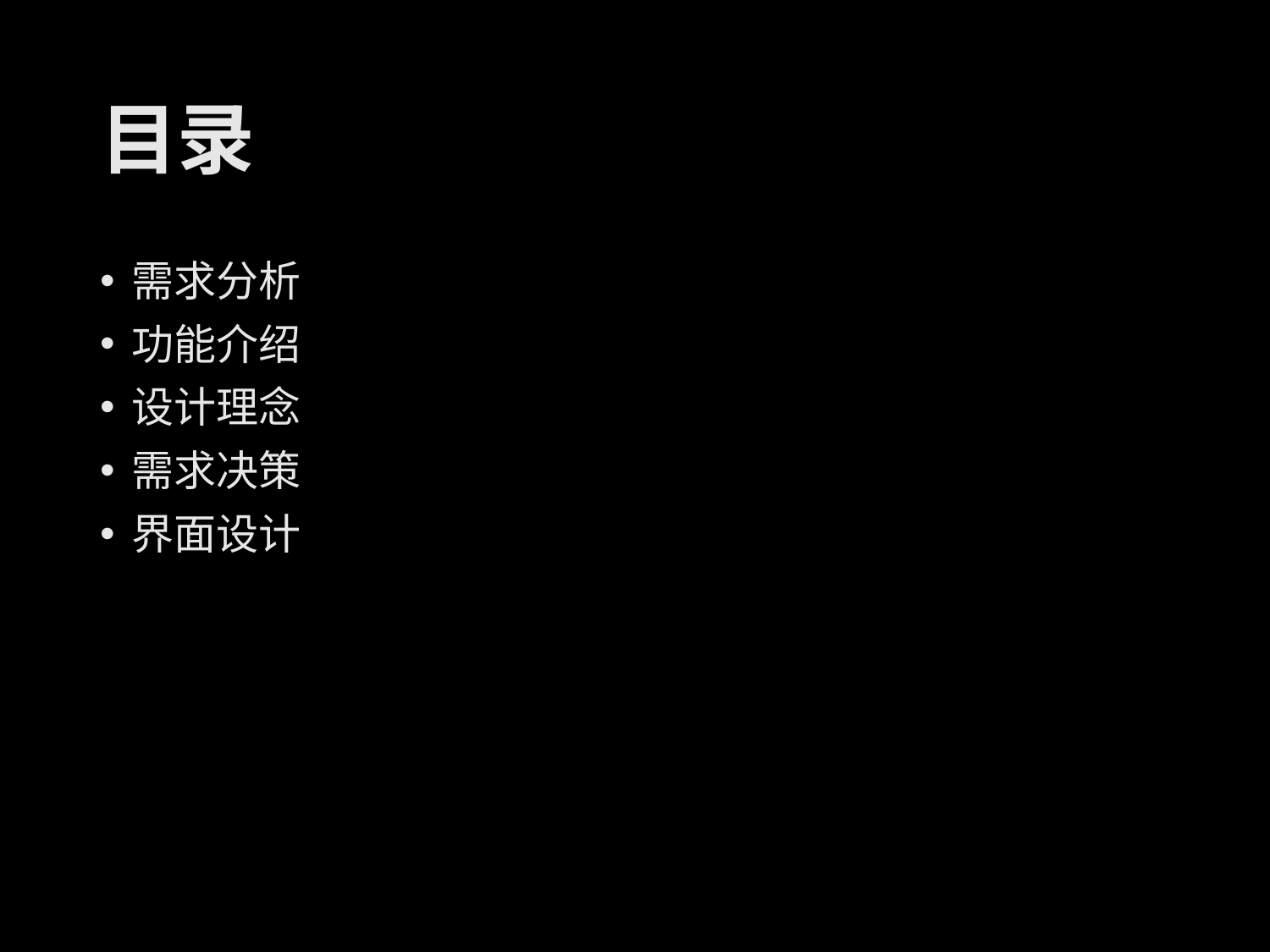

# 目录
需求分析
功能介绍
设计理念
需求决策
界面设计